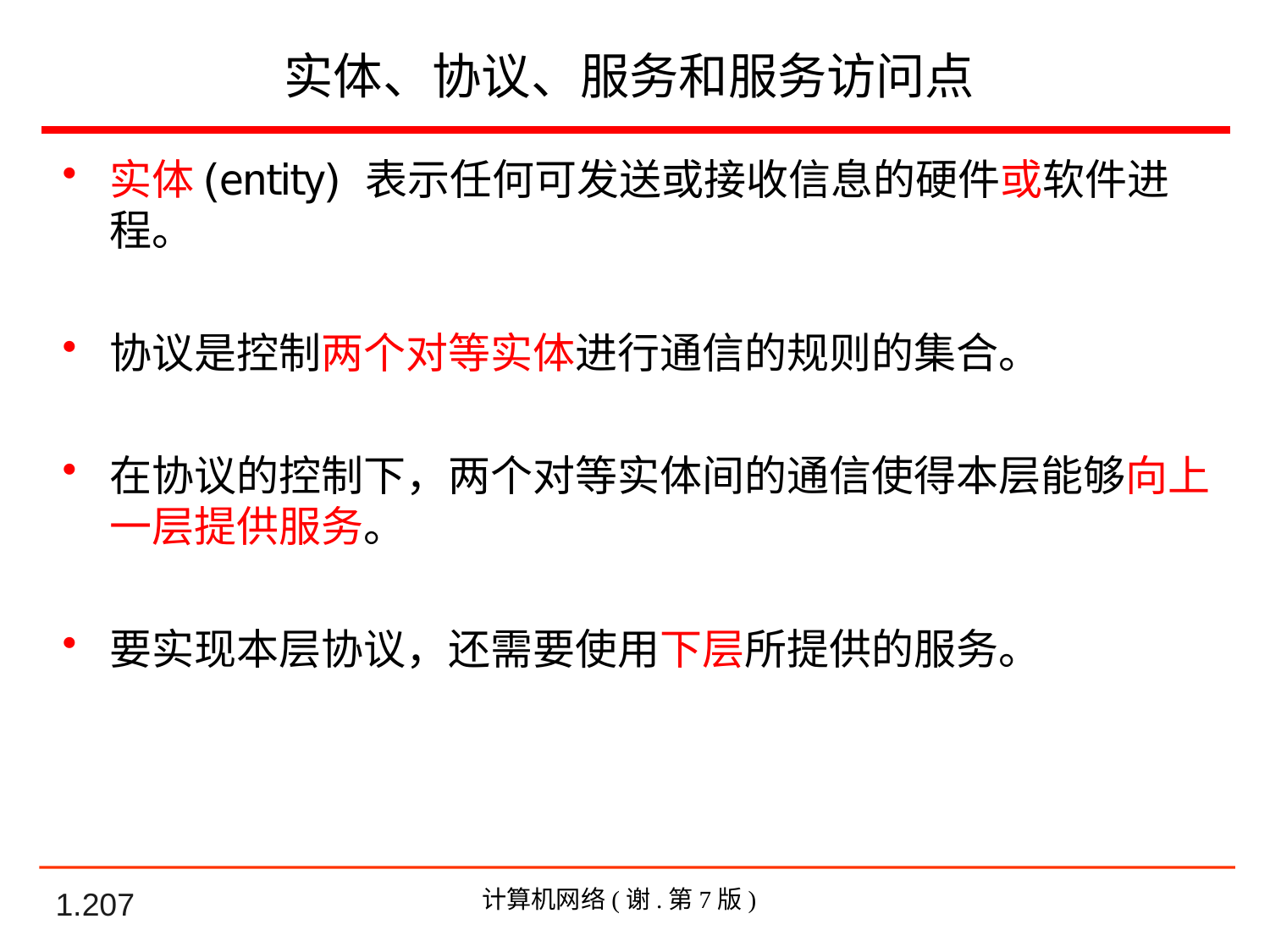

实体、协议、服务和服务访问点
实体(entity) 表示任何可发送或接收信息的硬件或软件进程。

协议是控制两个对等实体进行通信的规则的集合。

在协议的控制下，两个对等实体间的通信使得本层能够向上一层提供服务。

要实现本层协议，还需要使用下层所提供的服务。